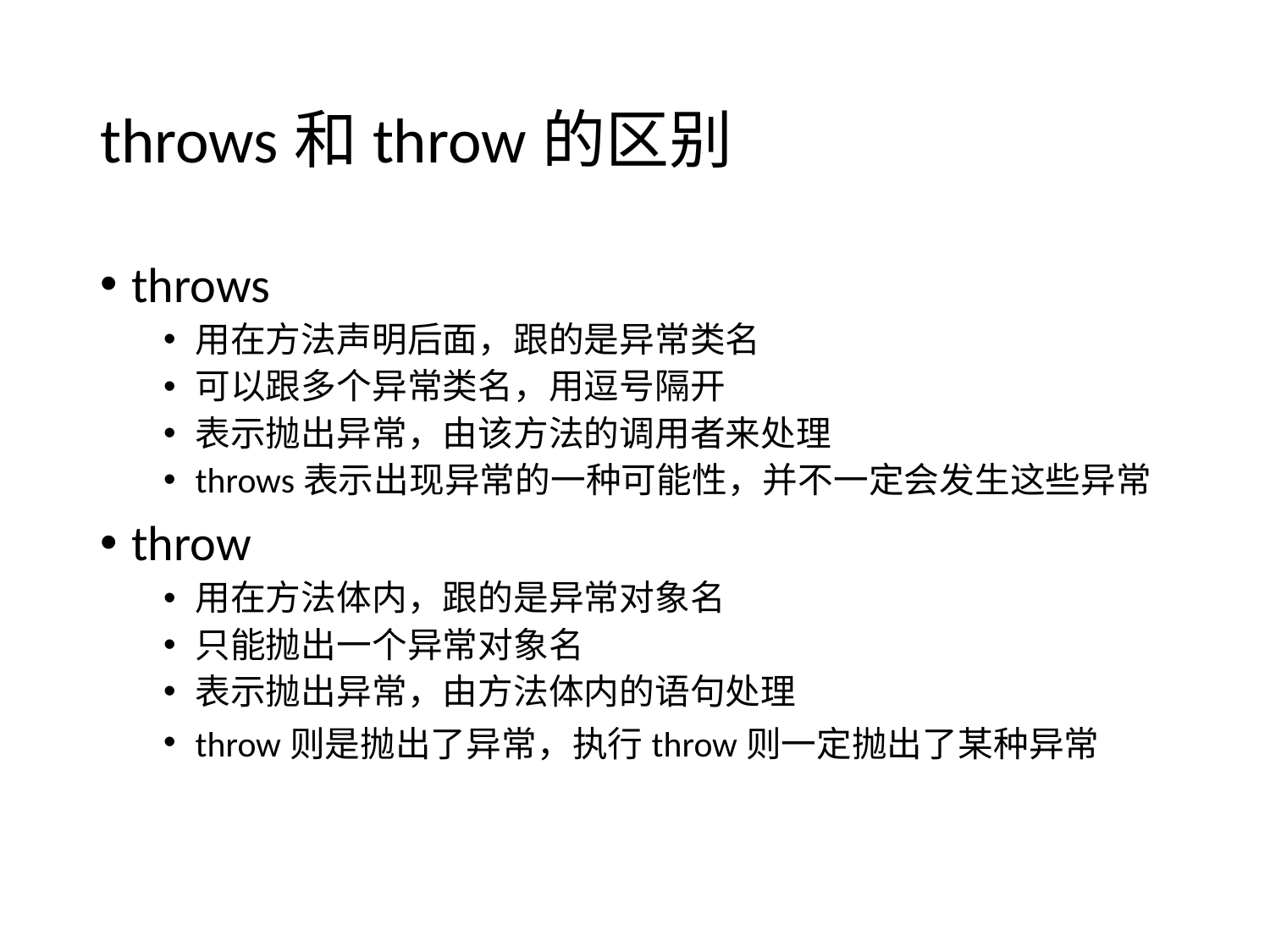

# throws和throw的区别
throws
用在方法声明后面，跟的是异常类名
可以跟多个异常类名，用逗号隔开
表示抛出异常，由该方法的调用者来处理
throws表示出现异常的一种可能性，并不一定会发生这些异常
throw
用在方法体内，跟的是异常对象名
只能抛出一个异常对象名
表示抛出异常，由方法体内的语句处理
throw则是抛出了异常，执行throw则一定抛出了某种异常